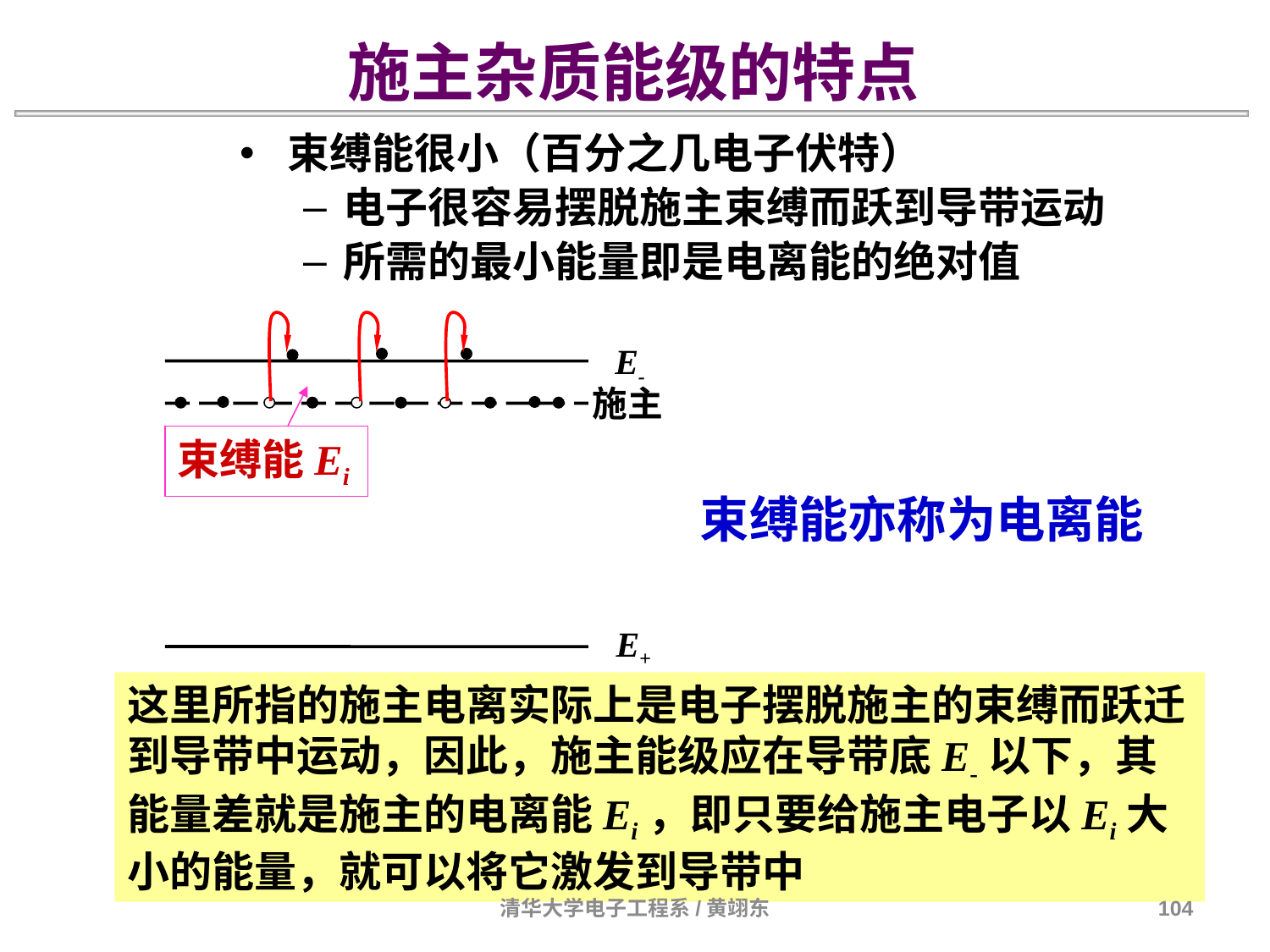

施主杂质能级的特点

束缚能很小（百分之几电子伏特）
电子很容易摆脱施主束缚而跃到导带运动
所需的最小能量即是电离能的绝对值

E-

施主

E+

束缚能Ei
束缚能亦称为电离能
这里所指的施主电离实际上是电子摆脱施主的束缚而跃迁到导带中运动，因此，施主能级应在导带底E-以下，其能量差就是施主的电离能Ei，即只要给施主电子以Ei大小的能量，就可以将它激发到导带中
清华大学电子工程系/黄翊东
104